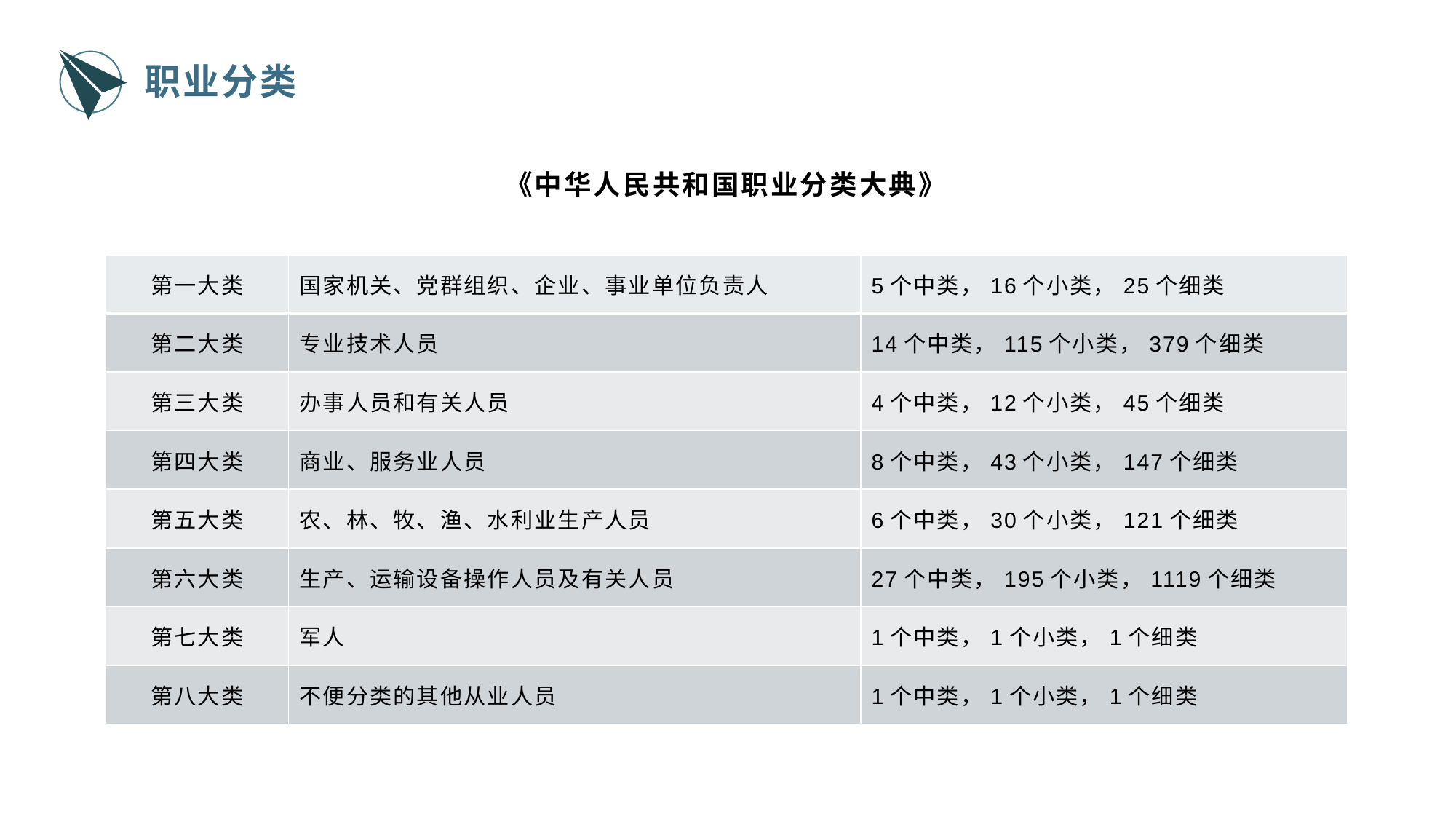

职业分类
《中华人民共和国职业分类大典》
| 第一大类 | 国家机关、党群组织、企业、事业单位负责人 | 5个中类，16个小类，25个细类 |
| --- | --- | --- |
| 第二大类 | 专业技术人员 | 14个中类，115个小类，379个细类 |
| 第三大类 | 办事人员和有关人员 | 4个中类，12个小类，45个细类 |
| 第四大类 | 商业、服务业人员 | 8个中类，43个小类，147个细类 |
| 第五大类 | 农、林、牧、渔、水利业生产人员 | 6个中类，30个小类，121个细类 |
| 第六大类 | 生产、运输设备操作人员及有关人员 | 27个中类，195个小类，1119个细类 |
| 第七大类 | 军人 | 1个中类，1个小类，1个细类 |
| 第八大类 | 不便分类的其他从业人员 | 1个中类，1个小类，1个细类 |